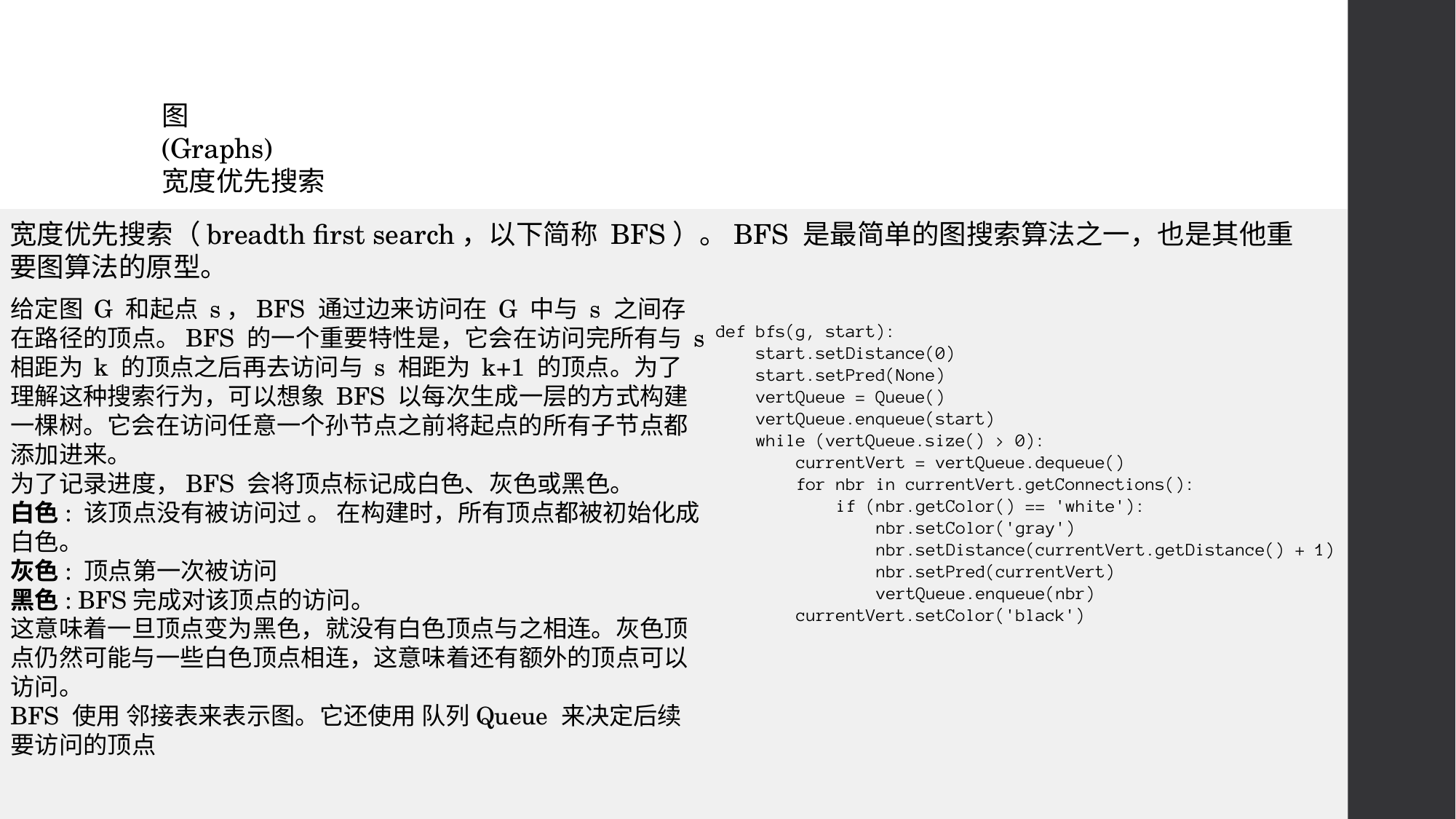

# 图 (Graphs) 宽度优先搜索

宽度优先搜索（breadth first search，以下简称 BFS）。BFS 是最简单的图搜索算法之一，也是其他重要图算法的原型。
给定图 G 和起点 s，BFS 通过边来访问在 G 中与 s 之间存在路径的顶点。BFS 的一个重要特性是，它会在访问完所有与 s 相距为 k 的顶点之后再去访问与 s 相距为 k+1 的顶点。为了理解这种搜索行为，可以想象 BFS 以每次生成一层的方式构建一棵树。它会在访问任意一个孙节点之前将起点的所有子节点都添加进来。
为了记录进度，BFS 会将顶点标记成白色、灰色或黑色。
白色: 该顶点没有被访问过 。 在构建时，所有顶点都被初始化成白色。
灰色: 顶点第一次被访问
黑色: BFS完成对该顶点的访问。
这意味着一旦顶点变为黑色，就没有白色顶点与之相连。灰色顶点仍然可能与一些白色顶点相连，这意味着还有额外的顶点可以访问。
BFS 使用 邻接表来表示图。它还使用 队列Queue 来决定后续要访问的顶点
def bfs(g, start):
    start.setDistance(0)
    start.setPred(None)
    vertQueue = Queue()
    vertQueue.enqueue(start)
    while (vertQueue.size() > 0):
        currentVert = vertQueue.dequeue()
        for nbr in currentVert.getConnections():
            if (nbr.getColor() == 'white'):
                nbr.setColor('gray')
                nbr.setDistance(currentVert.getDistance() + 1)
                nbr.setPred(currentVert)
                vertQueue.enqueue(nbr)
        currentVert.setColor('black')